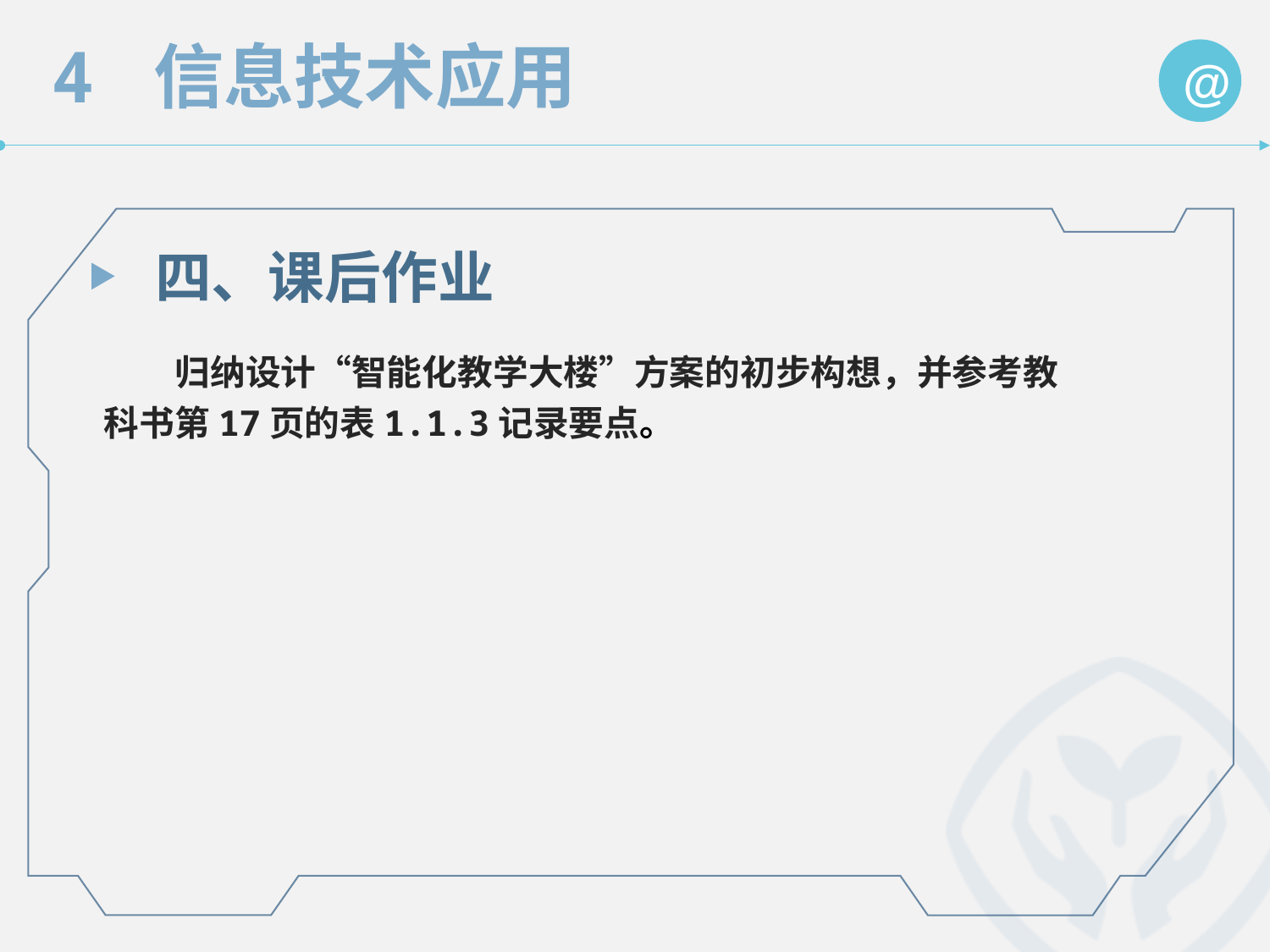

四、课后作业

　　归纳设计“智能化教学大楼”方案的初步构想，并参考教科书第17页的表1.1.3记录要点。